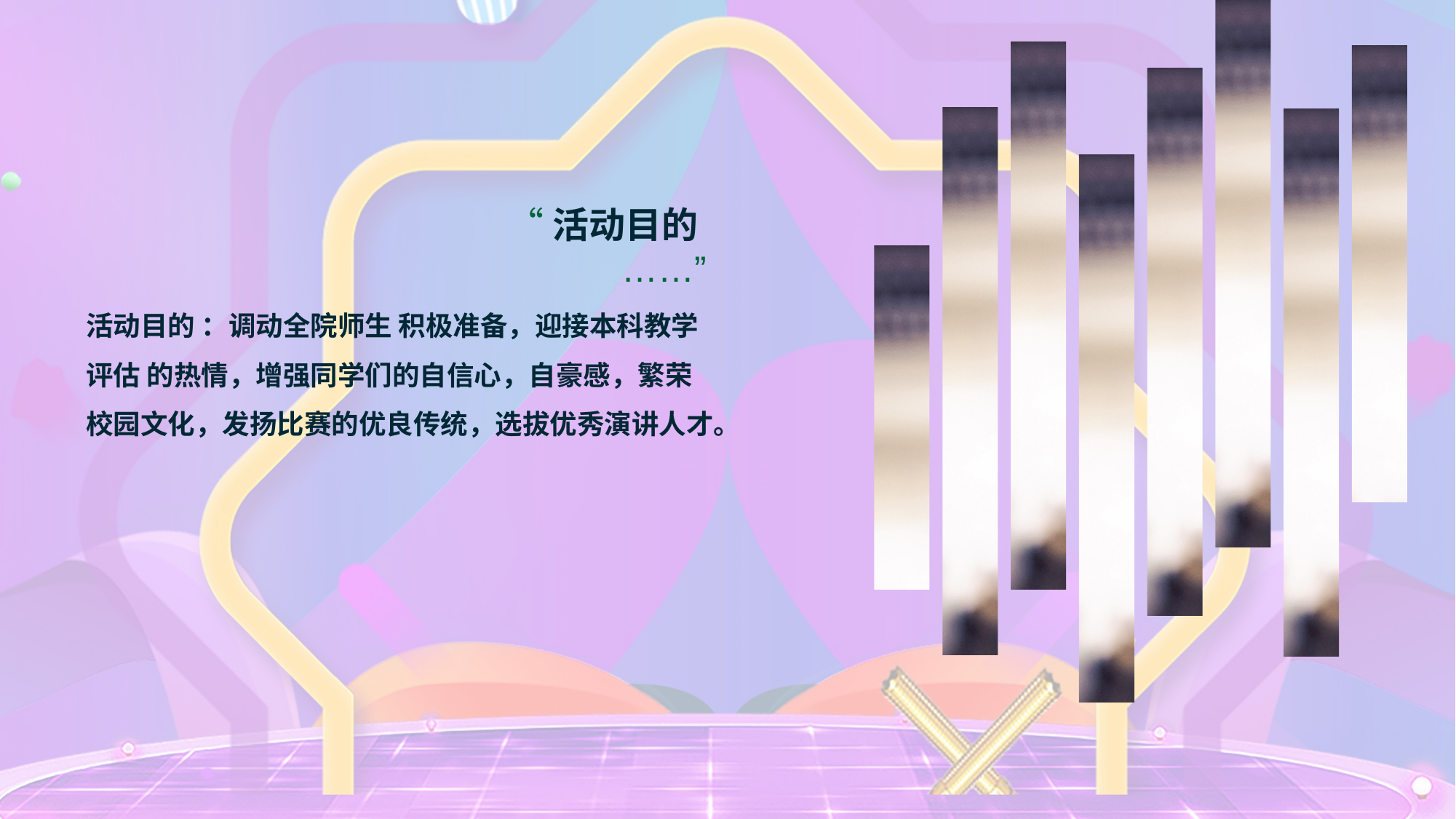

“活动目的
……”
活动目的 ：调动全院师生 积极准备，迎接本科教学评估 的热情，增强同学们的自信心，自豪感，繁荣校园文化，发扬比赛的优良传统，选拔优秀演讲人才。